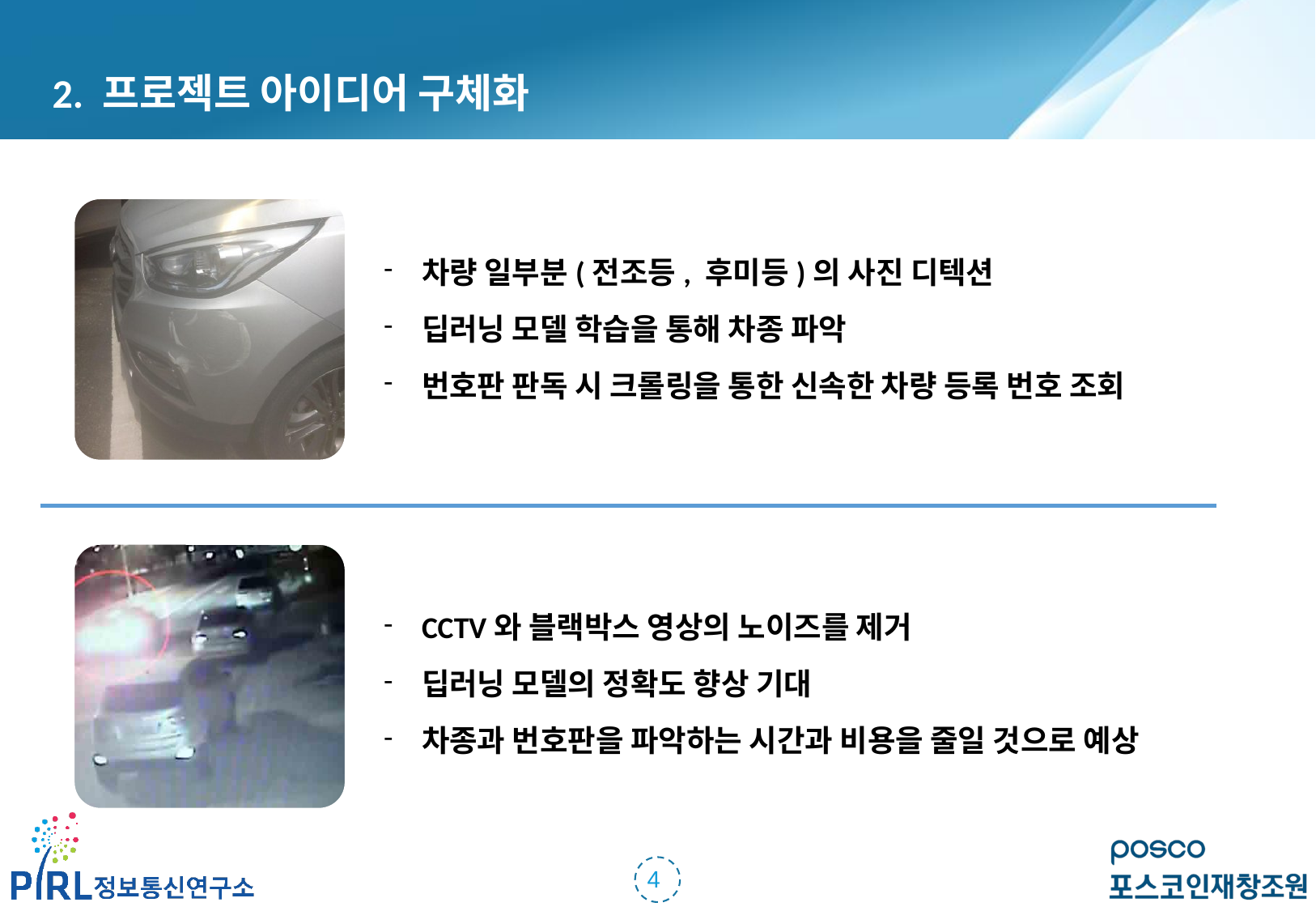

2. 프로젝트 아이디어 구체화

차량 일부분(전조등, 후미등)의 사진 디텍션

딥러닝 모델 학습을 통해 차종 파악

번호판 판독 시 크롤링을 통한 신속한 차량 등록 번호 조회

CCTV와 블랙박스 영상의 노이즈를 제거

딥러닝 모델의 정확도 향상 기대

차종과 번호판을 파악하는 시간과 비용을 줄일 것으로 예상